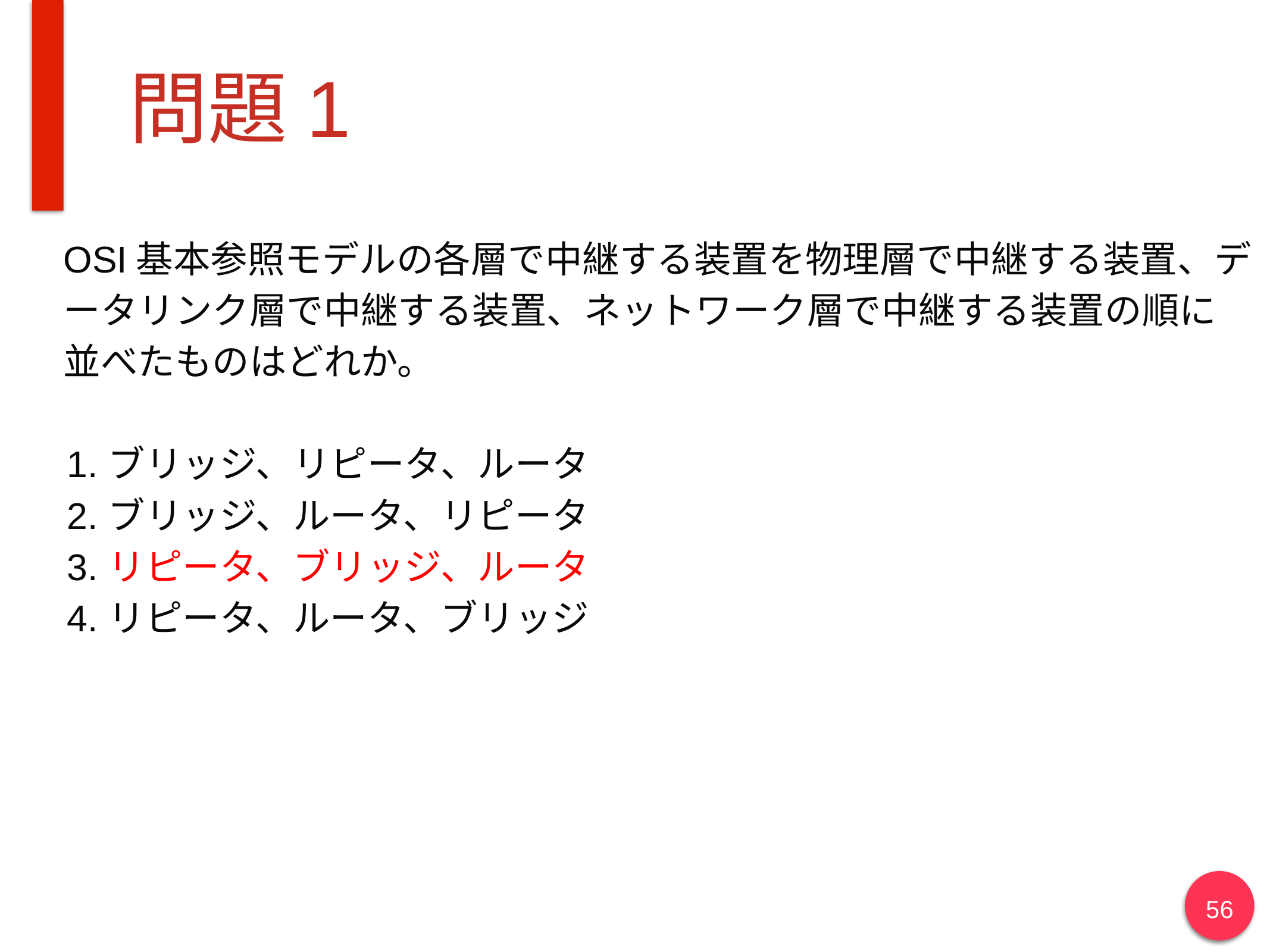

# 問題1
OSI基本参照モデルの各層で中継する装置を物理層で中継する装置、データリンク層で中継する装置、ネットワーク層で中継する装置の順に並べたものはどれか。

ブリッジ、リピータ、ルータ
ブリッジ、ルータ、リピータ
リピータ、ブリッジ、ルータ
リピータ、ルータ、ブリッジ
56